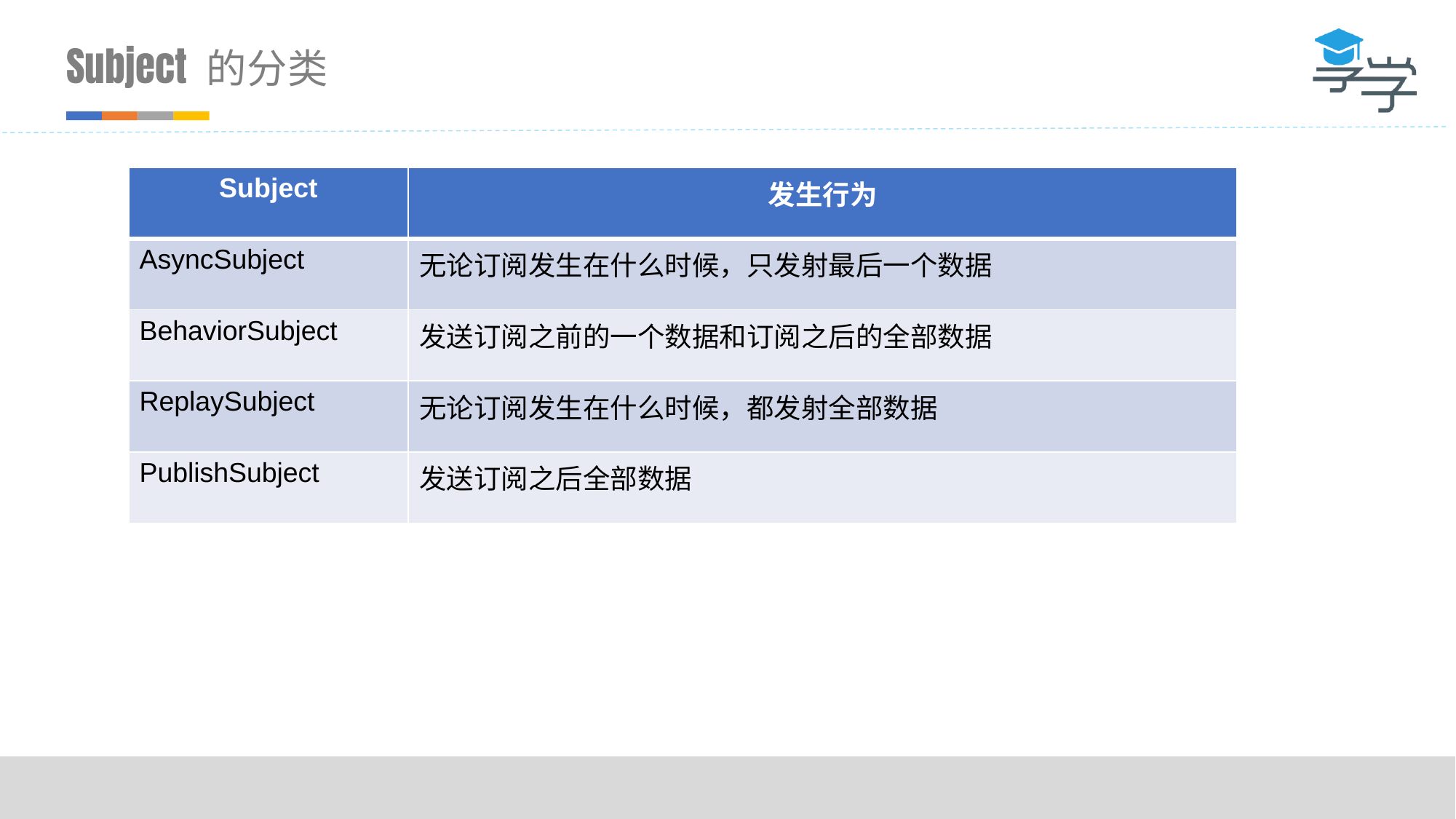

Subject 的分类

| Subject | 发生行为 |
| --- | --- |
| AsyncSubject | 无论订阅发生在什么时候，只发射最后一个数据 |
| BehaviorSubject | 发送订阅之前的一个数据和订阅之后的全部数据 |
| ReplaySubject | 无论订阅发生在什么时候，都发射全部数据 |
| PublishSubject | 发送订阅之后全部数据 |